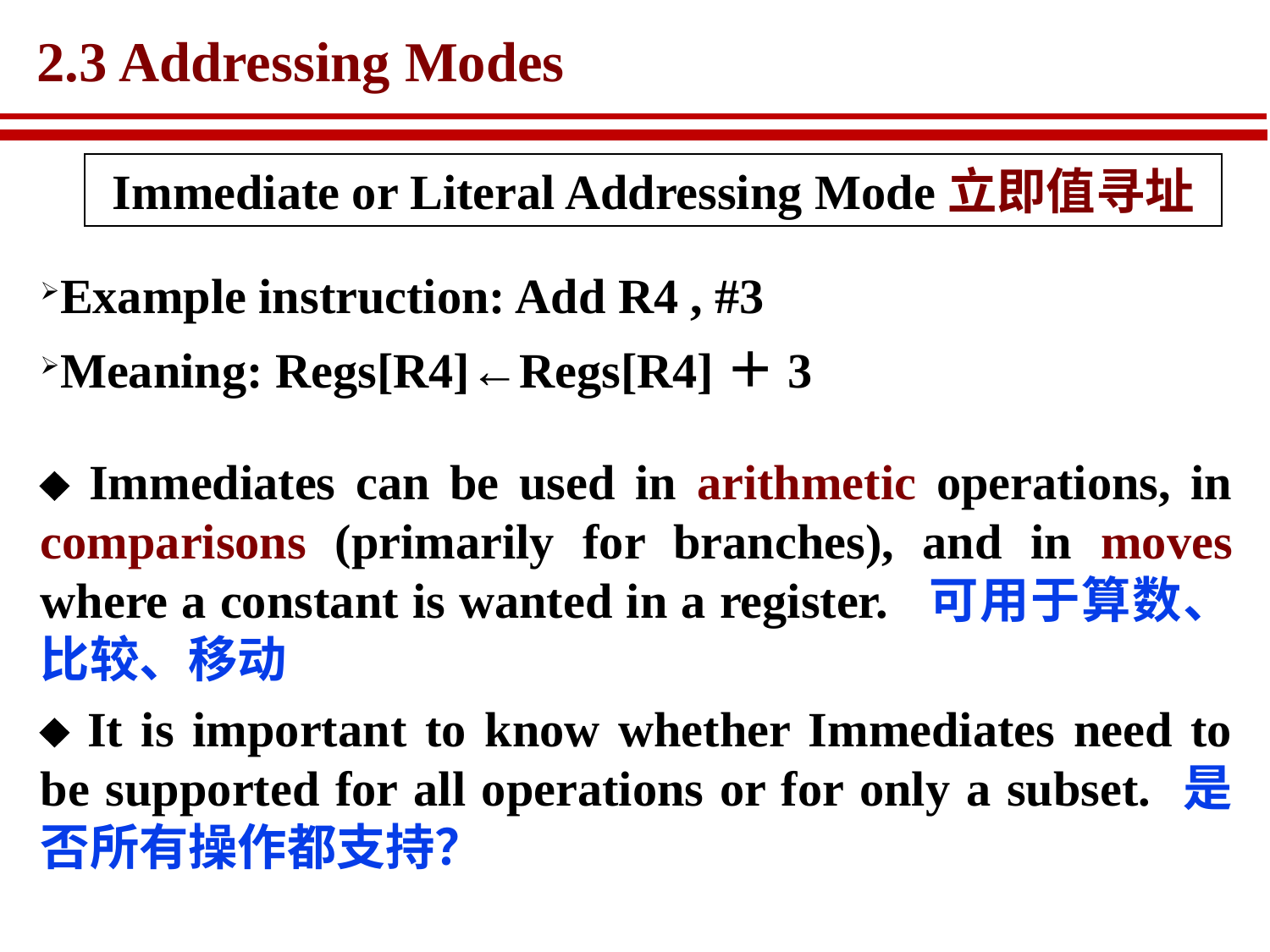

# 2.3 Addressing Modes
Immediate or Literal Addressing Mode立即值寻址
Example instruction: Add R4 , #3
Meaning: Regs[R4]←Regs[R4]＋3
♦ Immediates can be used in arithmetic operations, in comparisons (primarily for branches), and in moves where a constant is wanted in a register.  可用于算数、比较、移动
♦ It is important to know whether Immediates need to be supported for all operations or for only a subset. 是否所有操作都支持？